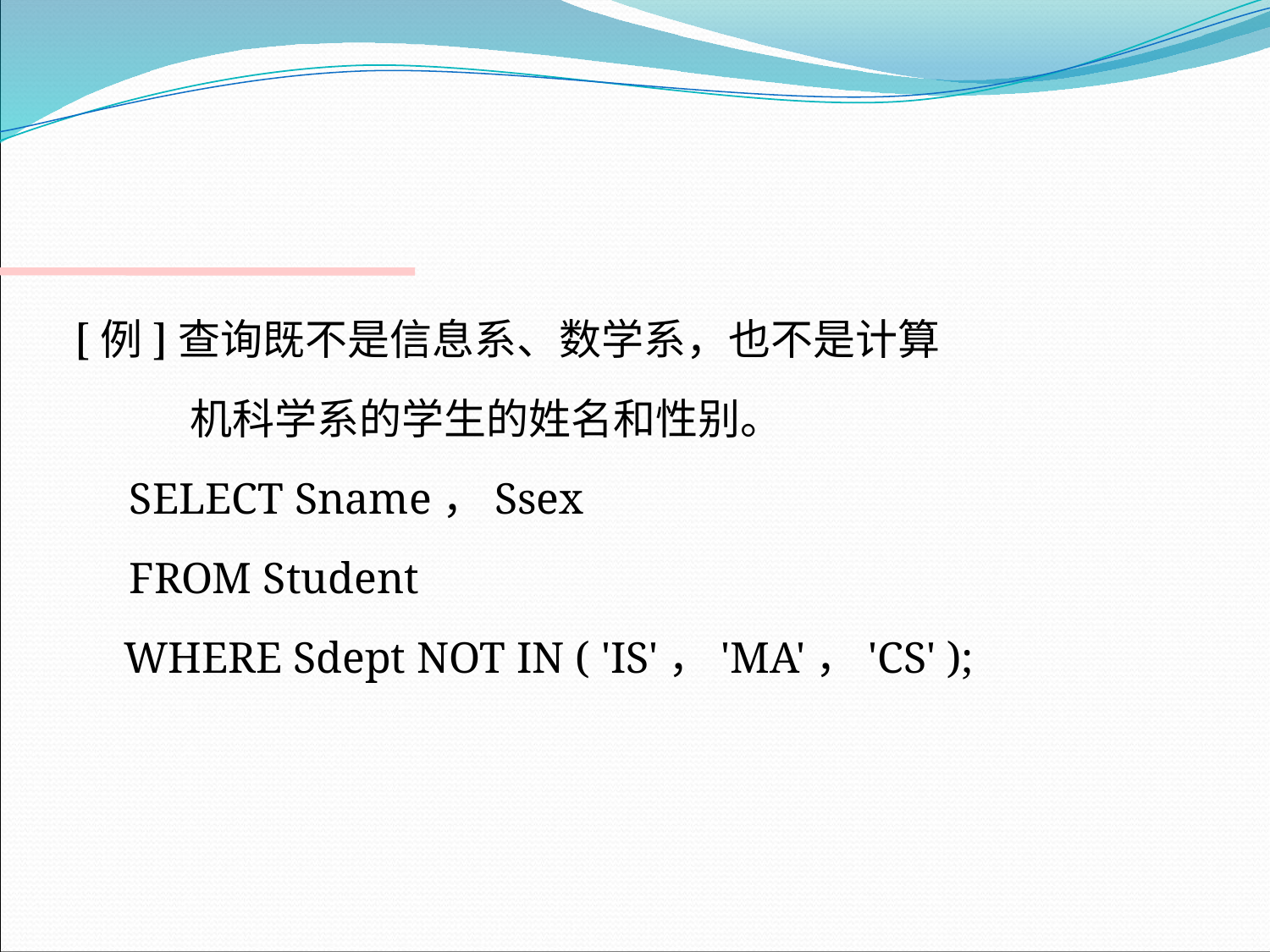

#
[例]查询既不是信息系、数学系，也不是计算
           机科学系的学生的姓名和性别。
SELECT Sname，Ssex
FROM Student
	 WHERE Sdept NOT IN ( 'IS'，'MA'，'CS' );

270